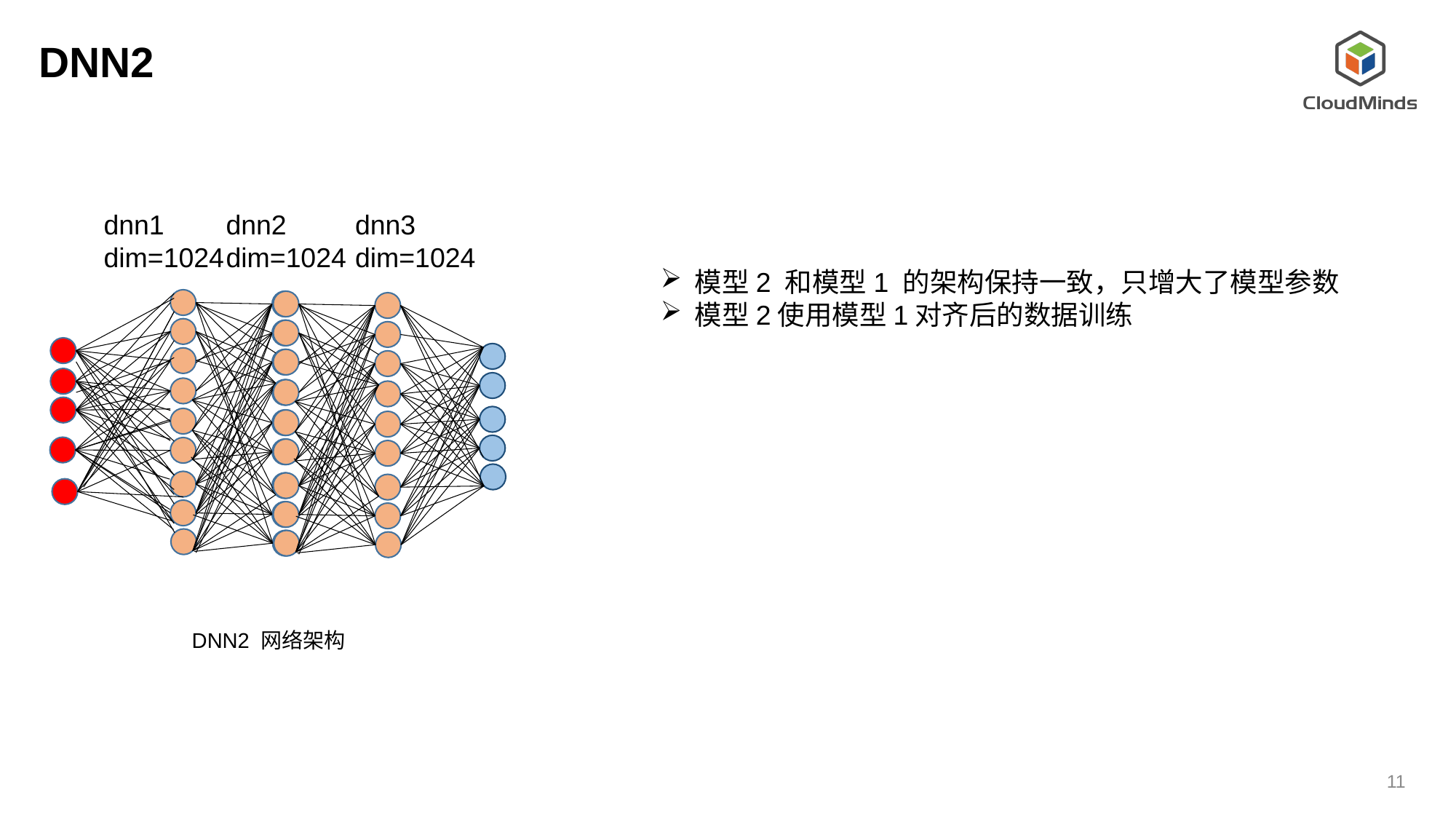

DNN2
dnn1
dim=1024
dnn2
dim=1024
dnn3
dim=1024
模型2 和模型1 的架构保持一致，只增大了模型参数
模型2使用模型1对齐后的数据训练

DNN2 网络架构
11